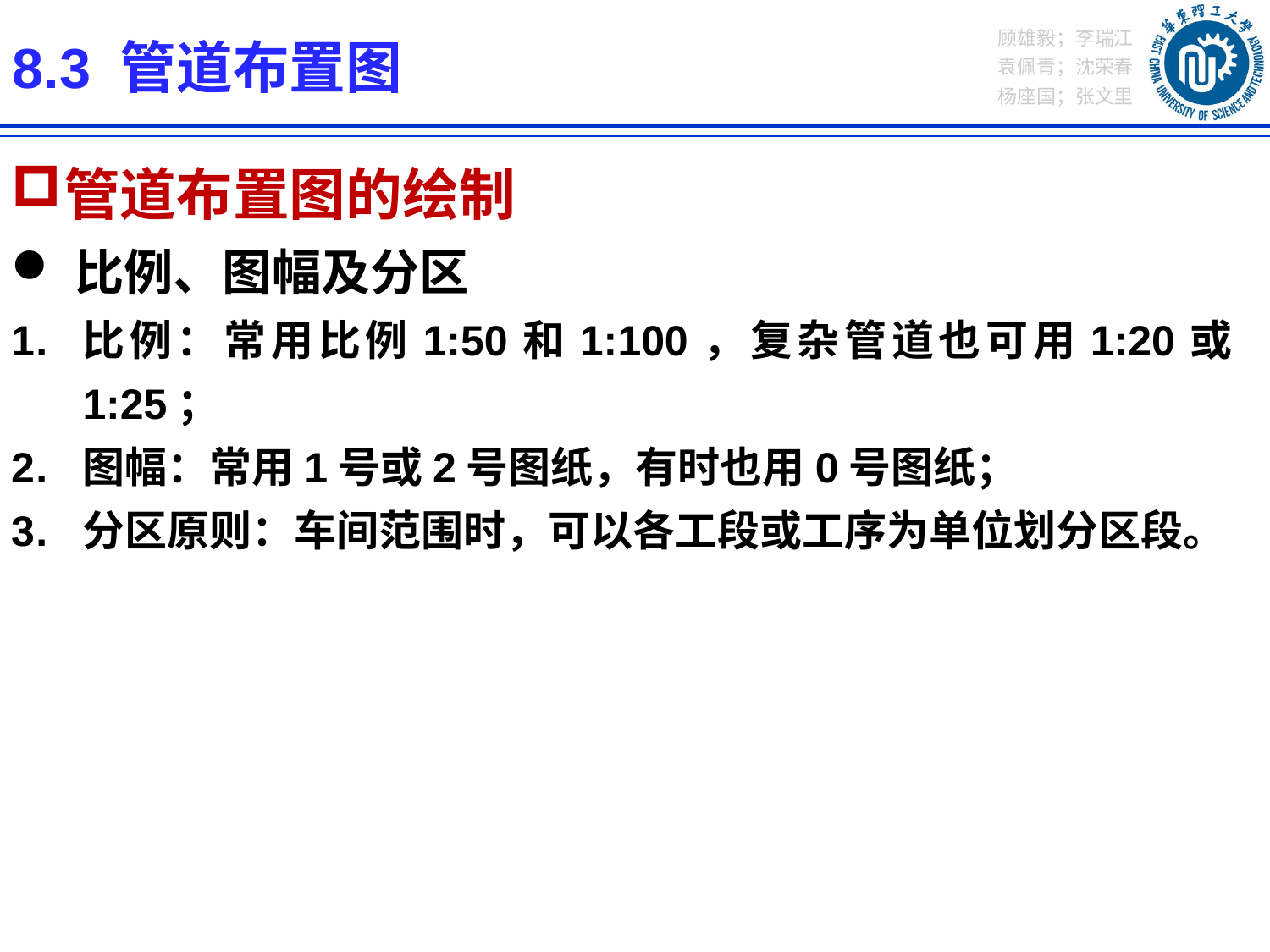

8.3 管道布置图
管道布置图的绘制
比例、图幅及分区
比例：常用比例1:50和1:100，复杂管道也可用1:20或1:25；
图幅：常用1号或2号图纸，有时也用0号图纸；
分区原则：车间范围时，可以各工段或工序为单位划分区段。